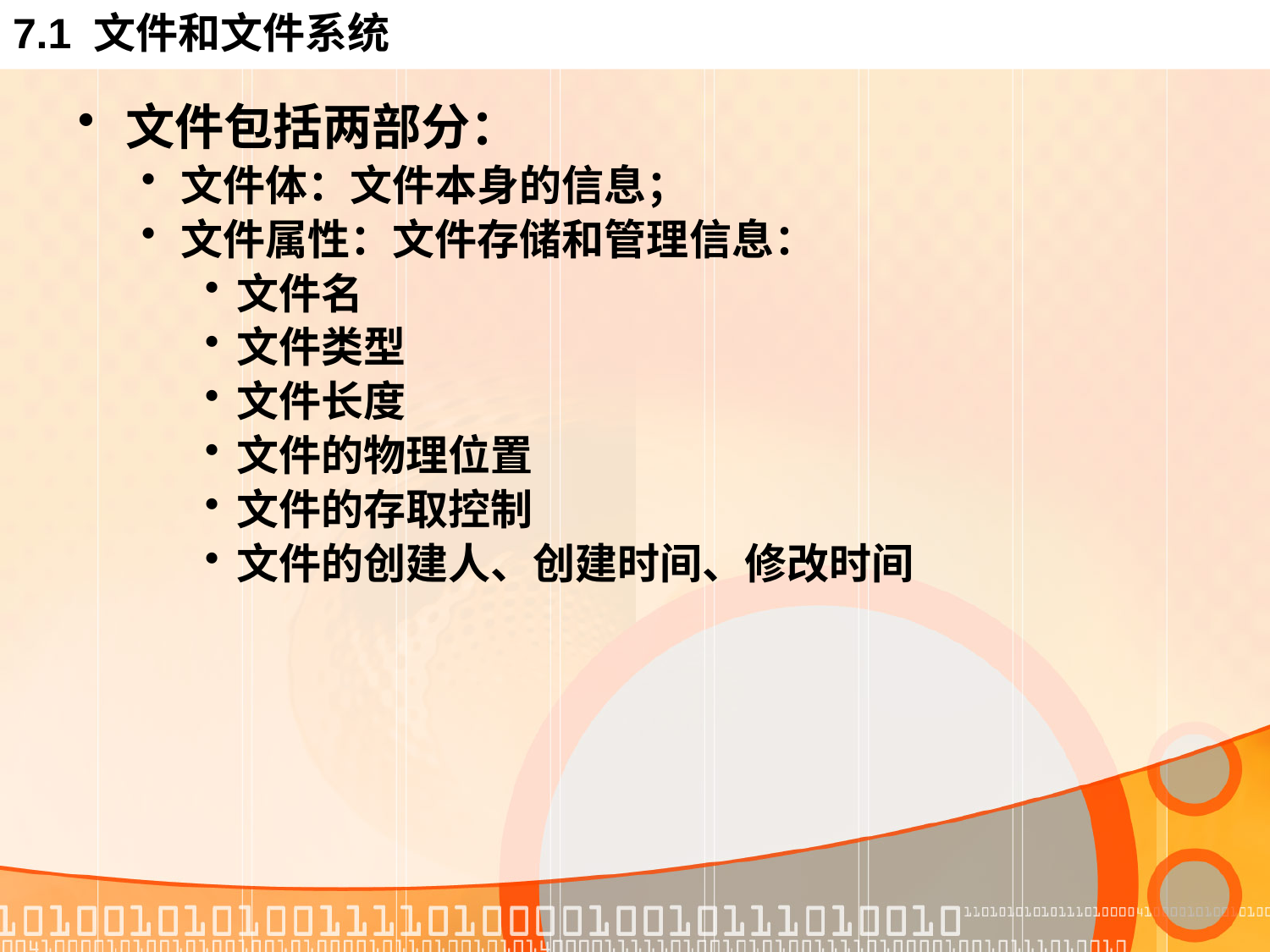

# 7.1 文件和文件系统
文件包括两部分：
文件体：文件本身的信息；
文件属性：文件存储和管理信息：
文件名
文件类型
文件长度
文件的物理位置
文件的存取控制
文件的创建人、创建时间、修改时间